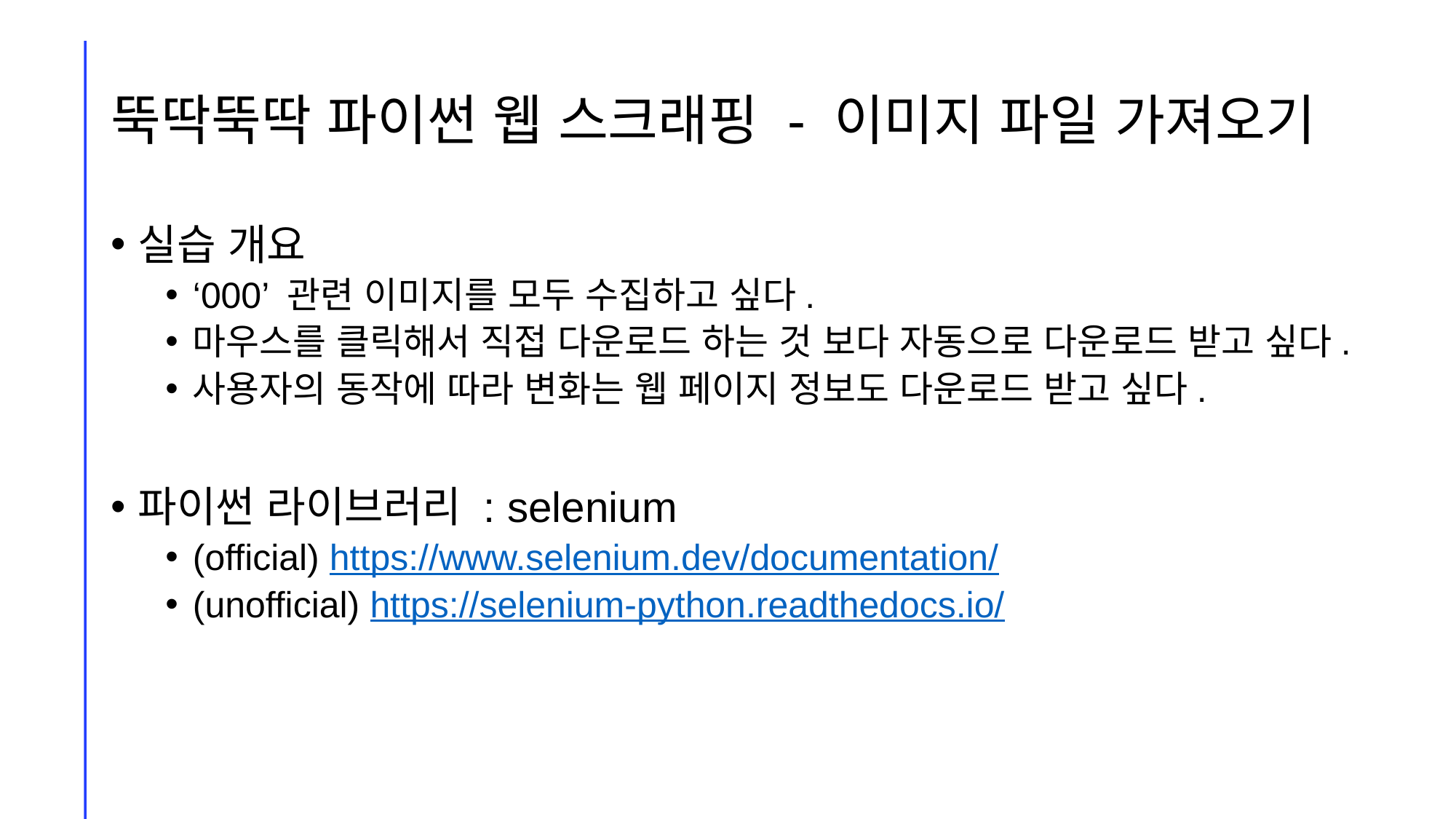

# 뚝딱뚝딱 파이썬 웹 스크래핑 - 이미지 파일 가져오기
실습 개요
‘000’ 관련 이미지를 모두 수집하고 싶다.
마우스를 클릭해서 직접 다운로드 하는 것 보다 자동으로 다운로드 받고 싶다.
사용자의 동작에 따라 변화는 웹 페이지 정보도 다운로드 받고 싶다.

파이썬 라이브러리 : selenium
(official) https://www.selenium.dev/documentation/
(unofficial) https://selenium-python.readthedocs.io/